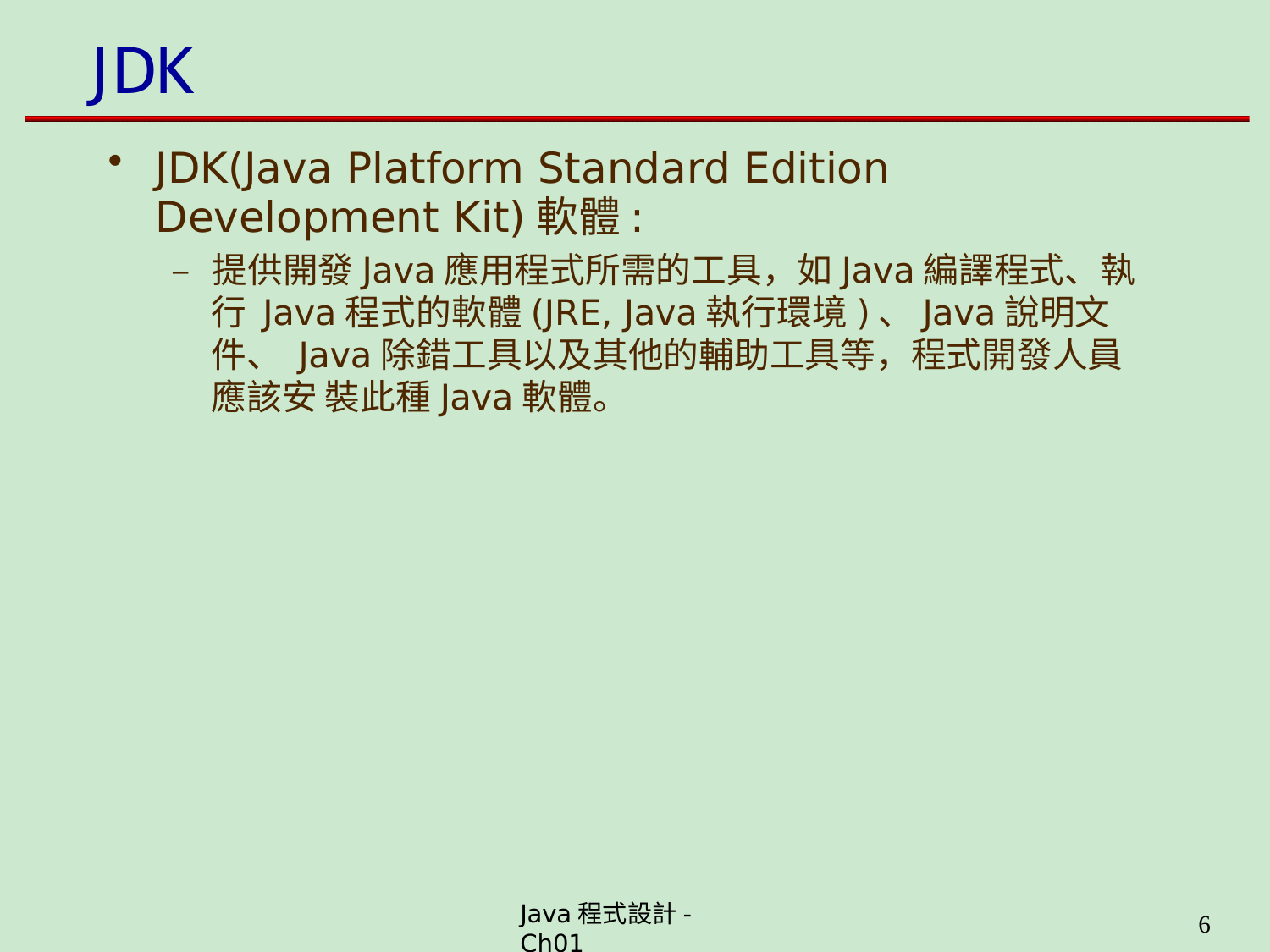

# JDK
JDK(Java Platform Standard Edition  Development Kit)軟體:
– 提供開發Java應用程式所需的工具，如Java編譯程式、執行 Java程式的軟體(JRE, Java執行環境)、Java說明文件、 Java除錯工具以及其他的輔助工具等，程式開發人員應該安 裝此種Java軟體。
Java程式設計-Ch01
6